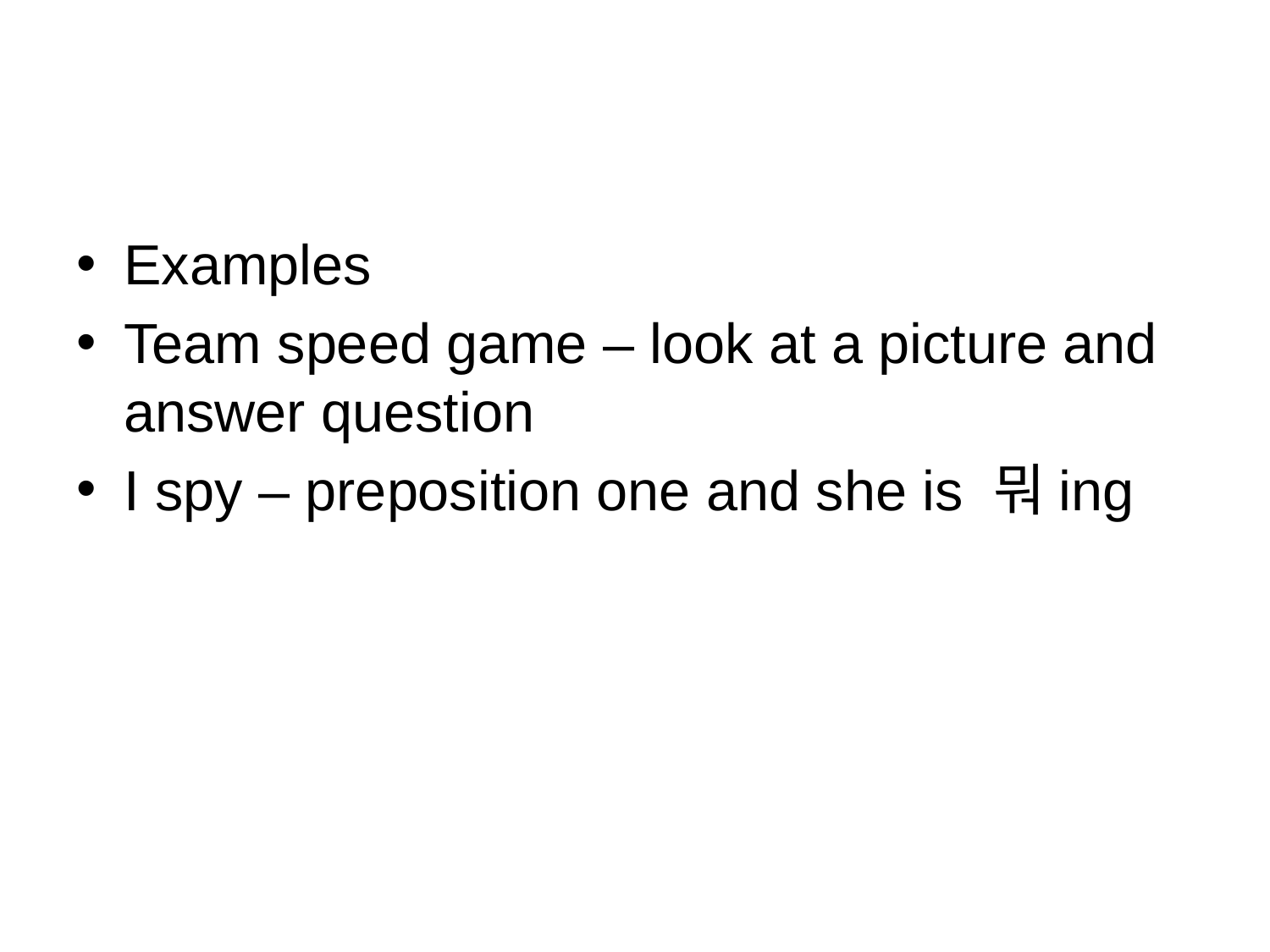

#
Examples
Team speed game – look at a picture and answer question
I spy – preposition one and she is 뭐ing